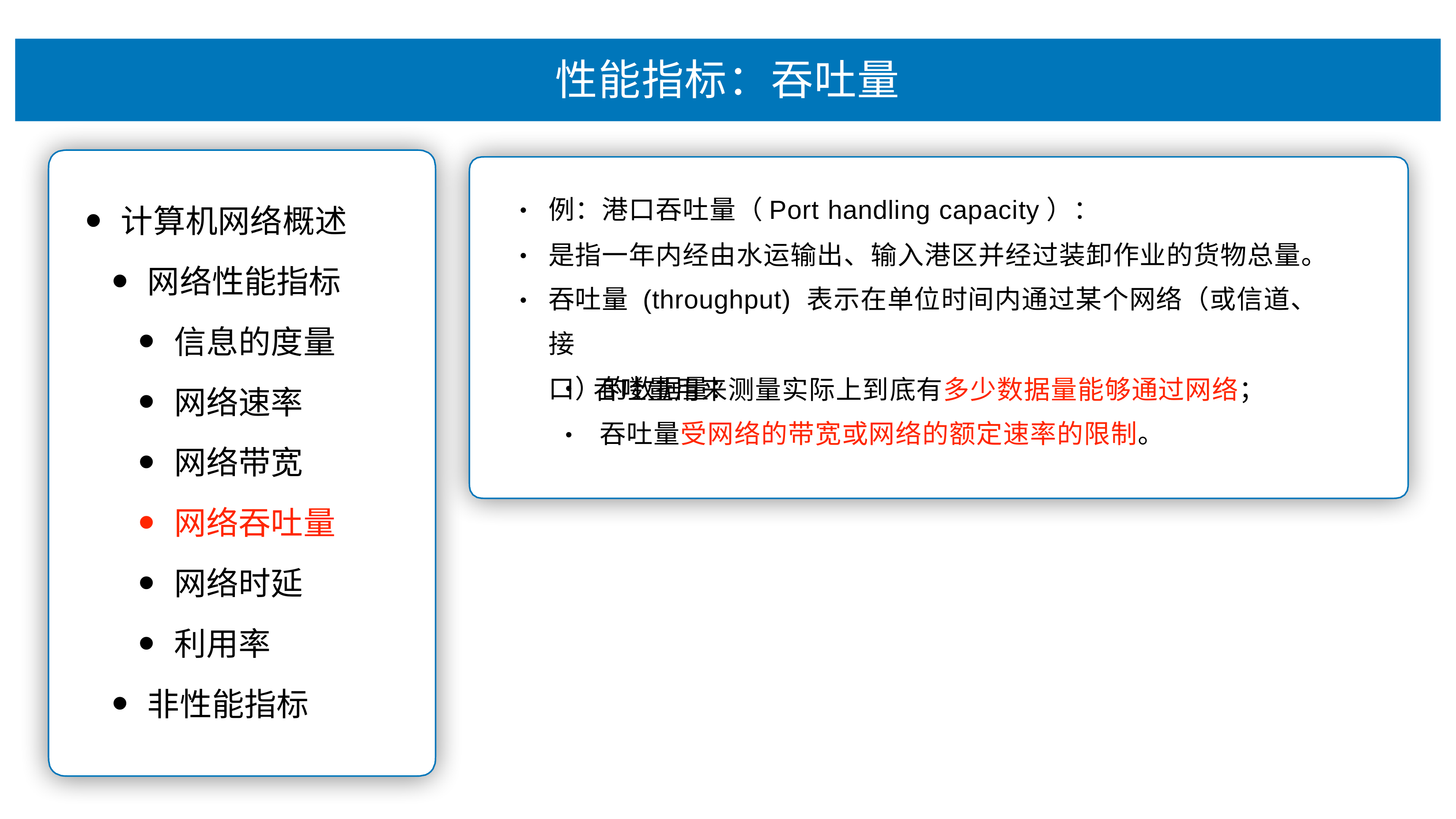

# 性能指标：吞吐量

例：港⼝吞吐量（Port handling capacity）：
是指⼀年内经由⽔运输出、输⼊港区并经过装卸作业的货物总量。 吞吐量 (throughput) 表示在单位时间内通过某个⽹络（或信道、接
⼝）的数据量：
计算机⽹络概述
⽹络性能指标
信息的度量
⽹络速率
⽹络带宽
⽹络吞吐量
⽹络时延
利⽤率
⾮性能指标
•
•
•
吞吐量⽤来测量实际上到底有多少数据量能够通过⽹络；  吞吐量受⽹络的带宽或⽹络的额定速率的限制。
•